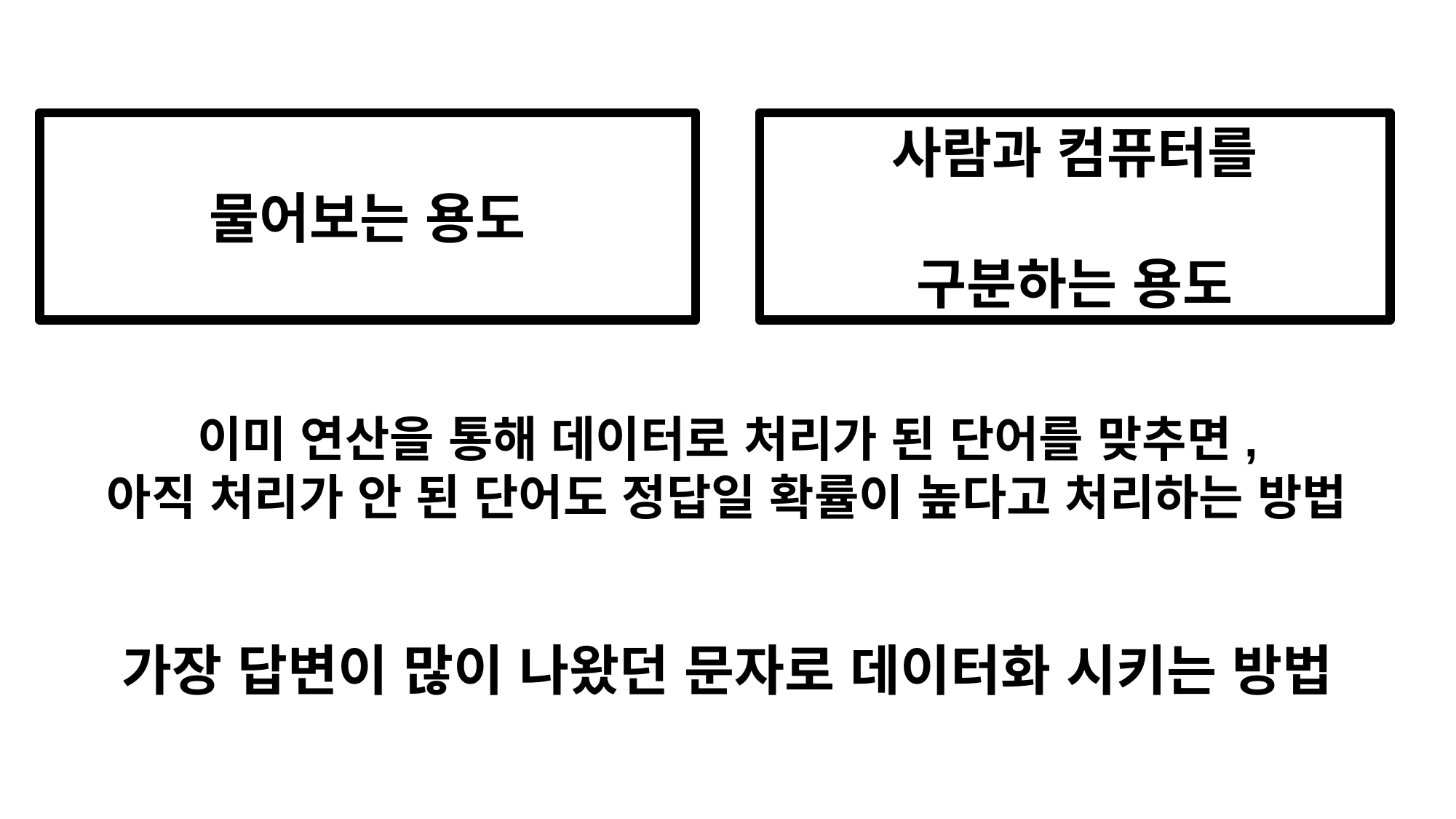

물어보는 용도

사람과 컴퓨터를

구분하는 용도
이미 연산을 통해 데이터로 처리가 된 단어를 맞추면,
아직 처리가 안 된 단어도 정답일 확률이 높다고 처리하는 방법
가장 답변이 많이 나왔던 문자로 데이터화 시키는 방법